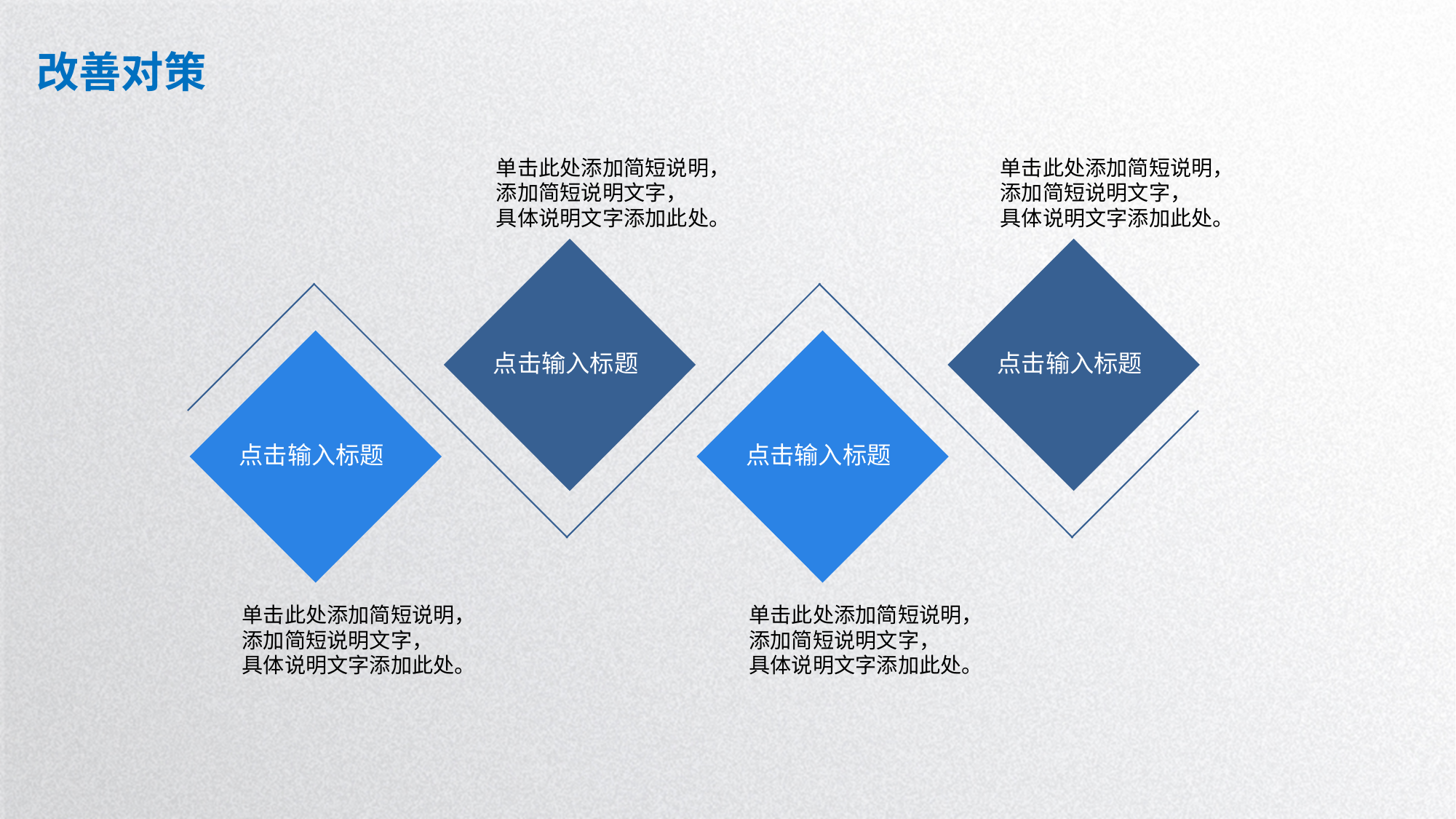

改善对策
单击此处添加简短说明，
添加简短说明文字，
具体说明文字添加此处。
单击此处添加简短说明，
添加简短说明文字，
具体说明文字添加此处。

点击输入标题

点击输入标题

点击输入标题

点击输入标题
单击此处添加简短说明，
添加简短说明文字，
具体说明文字添加此处。
单击此处添加简短说明，
添加简短说明文字，
具体说明文字添加此处。